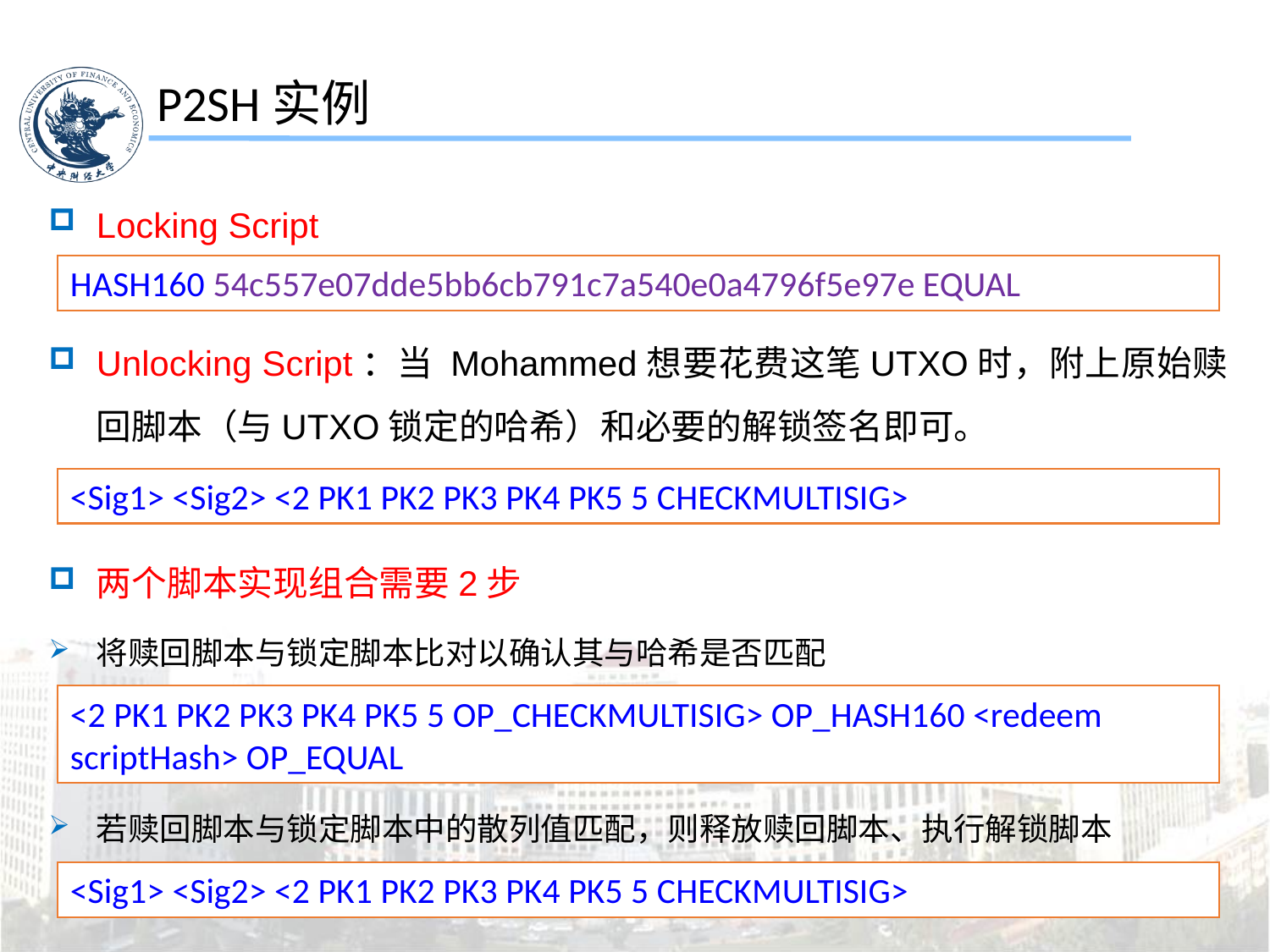

P2SH实例
Locking Script
HASH160 54c557e07dde5bb6cb791c7a540e0a4796f5e97e EQUAL
Unlocking Script：当 Mohammed想要花费这笔UTXO时，附上原始赎回脚本（与UTXO锁定的哈希）和必要的解锁签名即可。
<Sig1> <Sig2> <2 PK1 PK2 PK3 PK4 PK5 5 CHECKMULTISIG>
两个脚本实现组合需要2步
将赎回脚本与锁定脚本比对以确认其与哈希是否匹配

<2 PK1 PK2 PK3 PK4 PK5 5 OP_CHECKMULTISIG> OP_HASH160 <redeem scriptHash> OP_EQUAL
若赎回脚本与锁定脚本中的散列值匹配，则释放赎回脚本、执行解锁脚本
<Sig1> <Sig2> <2 PK1 PK2 PK3 PK4 PK5 5 CHECKMULTISIG>